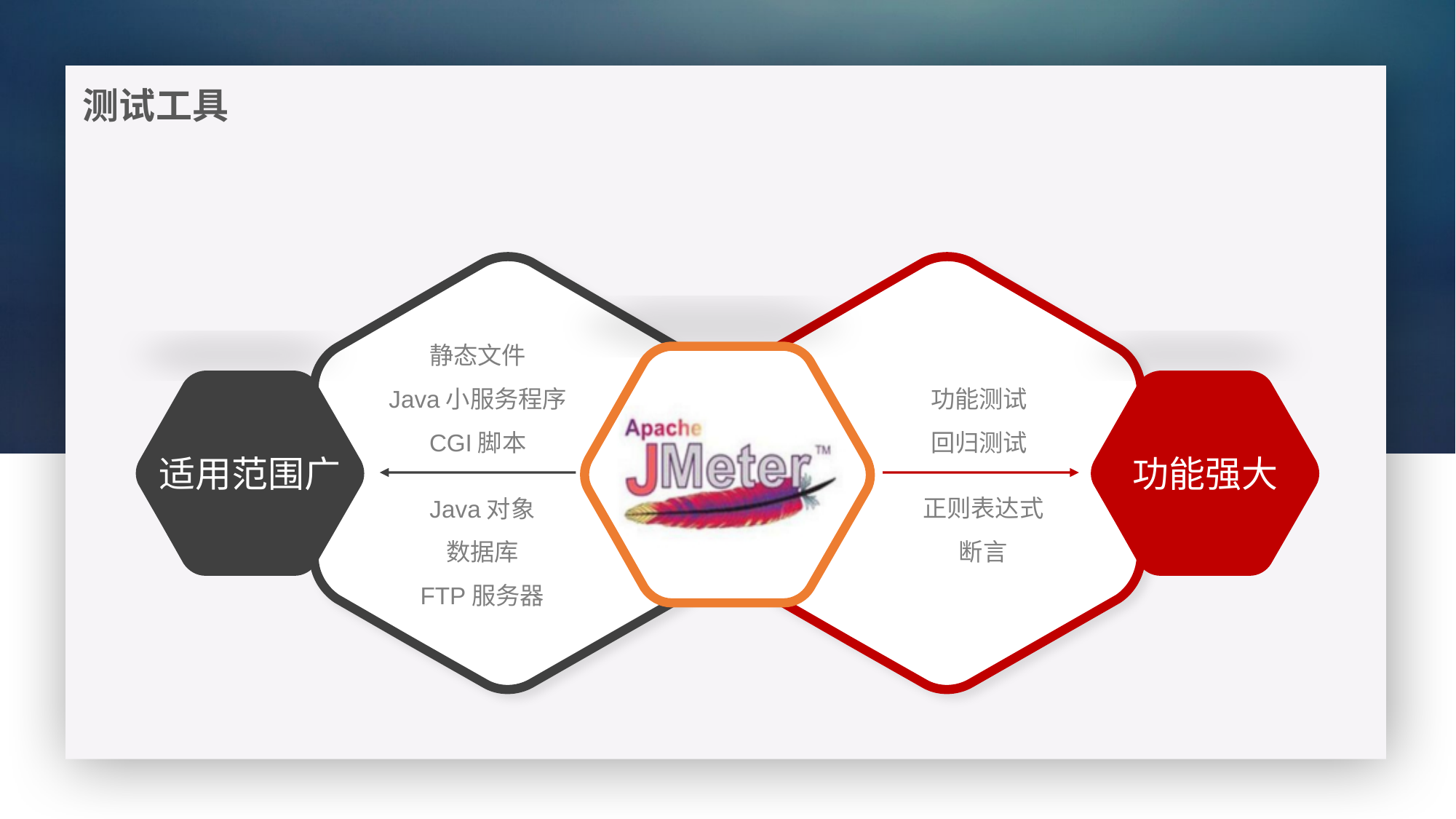

测试工具

静态文件
Java小服务程序
CGI脚本

功能测试
回归测试
适用范围广
功能强大

Java对象
数据库
FTP服务器
正则表达式
断言